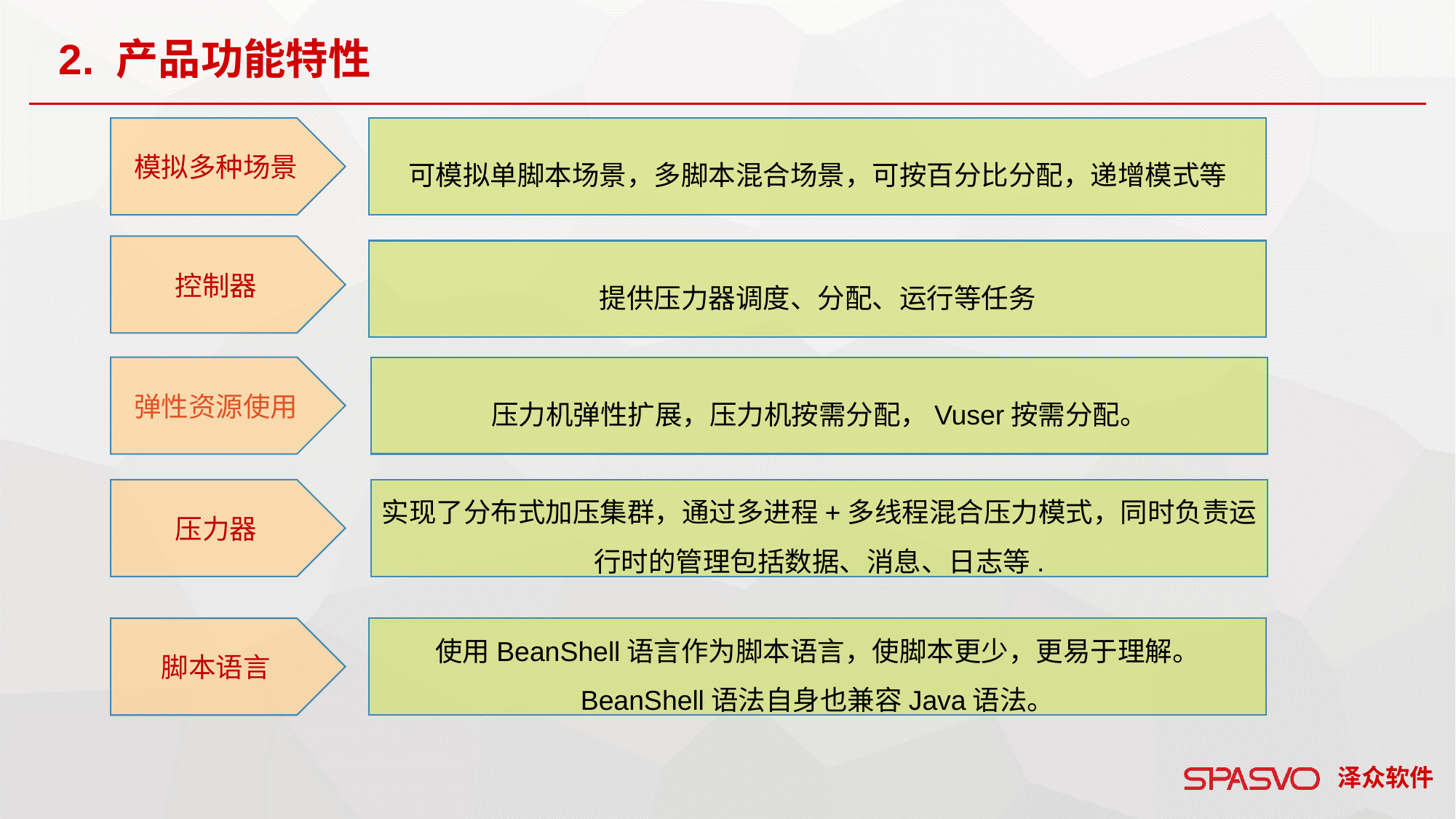

2. 产品功能特性
模拟多种场景
可模拟单脚本场景，多脚本混合场景，可按百分比分配，递增模式等
控制器
提供压力器调度、分配、运行等任务
弹性资源使用
压力机弹性扩展，压力机按需分配，Vuser按需分配。
压力器
实现了分布式加压集群，通过多进程+多线程混合压力模式，同时负责运行时的管理包括数据、消息、日志等.
脚本语言
使用BeanShell语言作为脚本语言，使脚本更少，更易于理解。 BeanShell语法自身也兼容Java语法。